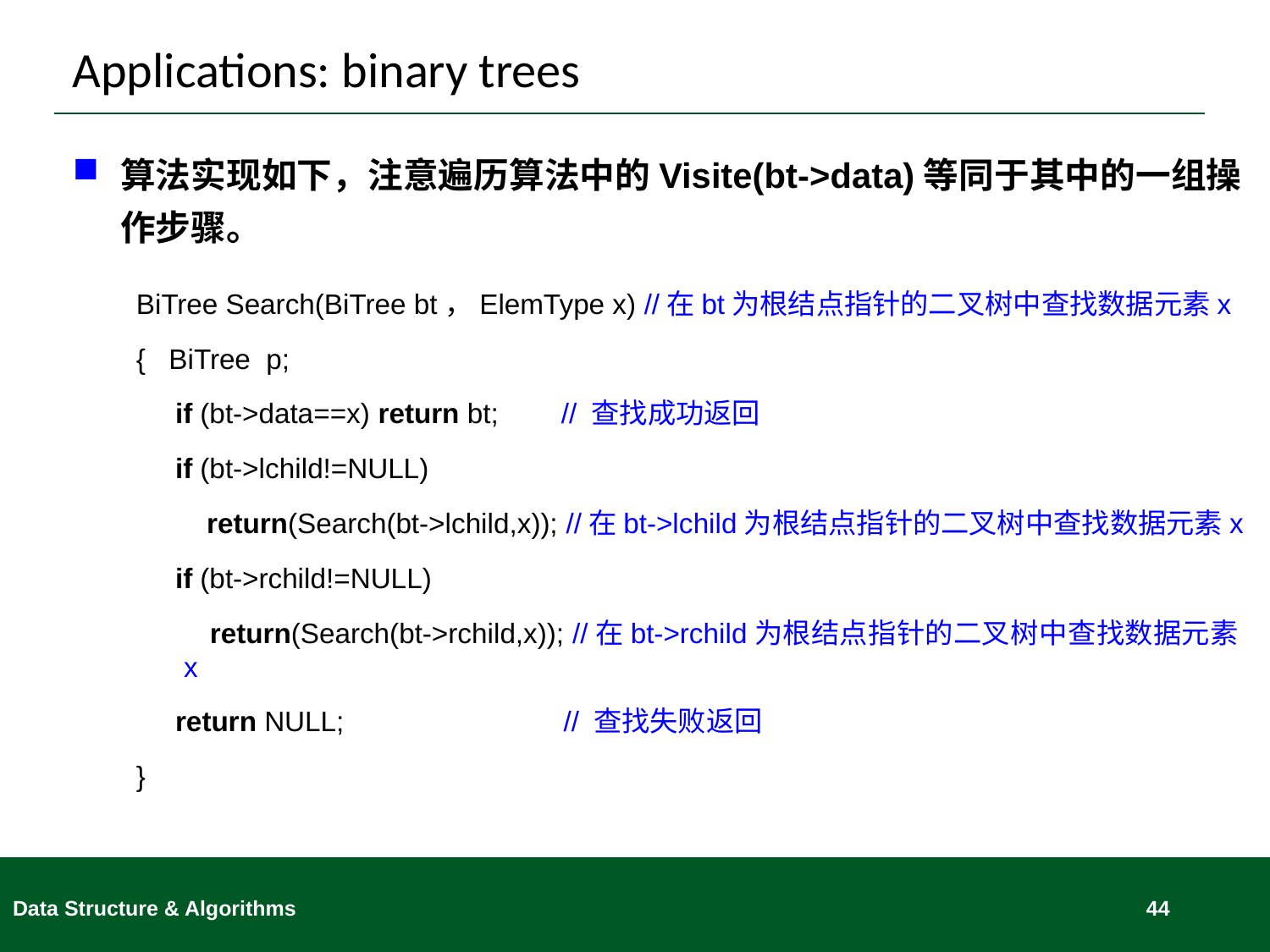

# Applications: binary trees
算法实现如下，注意遍历算法中的Visite(bt->data)等同于其中的一组操作步骤。

BiTree Search(BiTree bt，ElemType x) //在bt为根结点指针的二叉树中查找数据元素x
{   BiTree  p;
     if (bt->data==x) return bt;        // 查找成功返回
     if (bt->lchild!=NULL)
         return(Search(bt->lchild,x)); //在bt->lchild为根结点指针的二叉树中查找数据元素x
     if (bt->rchild!=NULL)
         return(Search(bt->rchild,x)); //在bt->rchild为根结点指针的二叉树中查找数据元素x
     return NULL;                            // 查找失败返回
}

Data Structure & Algorithms
44